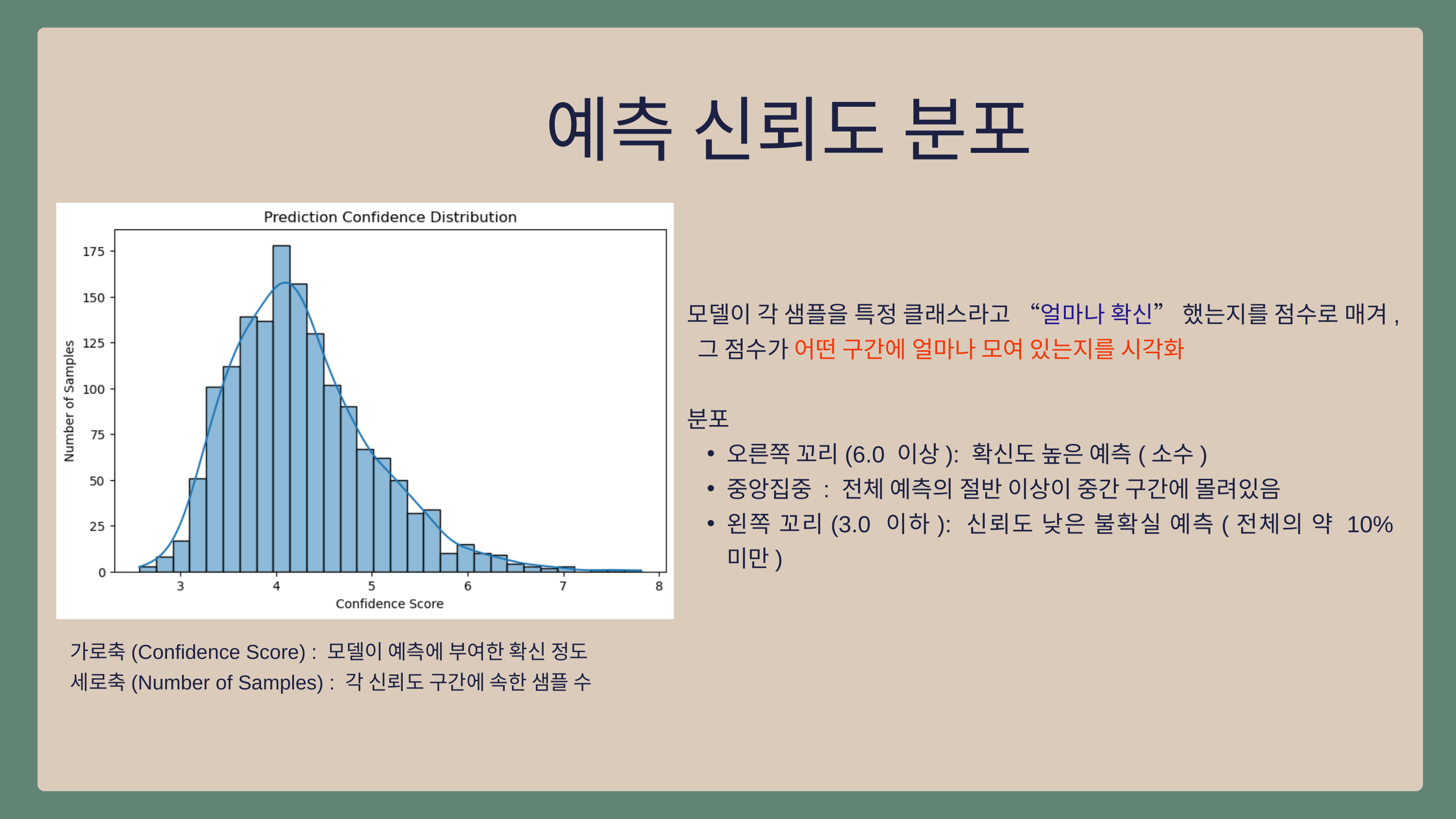

예측 신뢰도 분포

모델이 각 샘플을 특정 클래스라고 “얼마나 확신” 했는지를 점수로 매겨,
 그 점수가 어떤 구간에 얼마나 모여 있는지를 시각화

분포
오른쪽 꼬리(6.0 이상): 확신도 높은 예측(소수)
중앙집중 : 전체 예측의 절반 이상이 중간 구간에 몰려있음
왼쪽 꼬리(3.0 이하): 신뢰도 낮은 불확실 예측(전체의 약 10% 미만)

가로축(Confidence Score) : 모델이 예측에 부여한 확신 정도
세로축(Number of Samples) : 각 신뢰도 구간에 속한 샘플 수